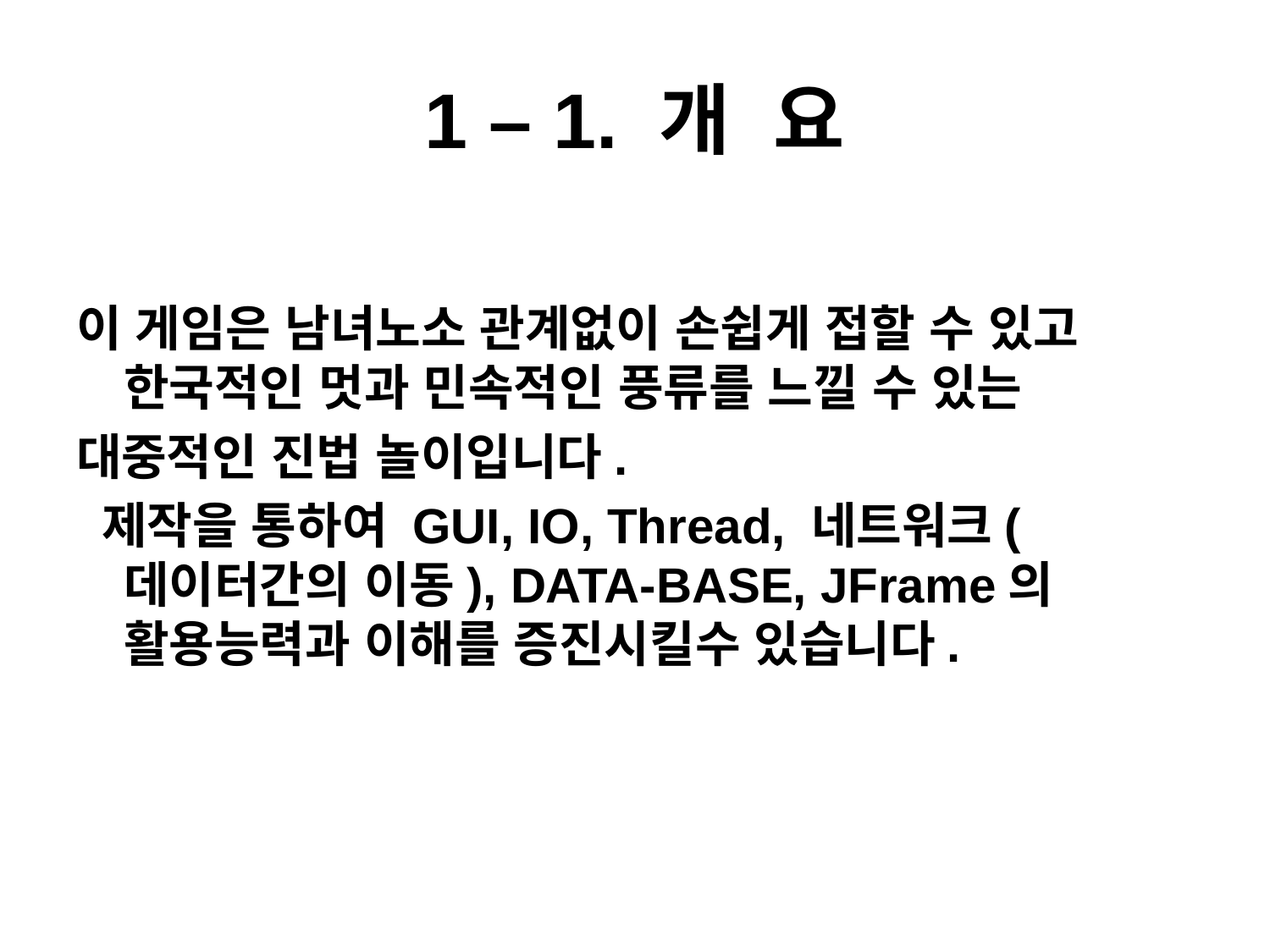

# 1 – 1. 개  요

이 게임은 남녀노소 관계없이 손쉽게 접할 수 있고 한국적인 멋과 민속적인 풍류를 느낄 수 있는
대중적인 진법 놀이입니다.
 제작을 통하여 GUI, IO, Thread, 네트워크(데이터간의 이동), DATA-BASE, JFrame의 활용능력과 이해를 증진시킬수 있습니다.